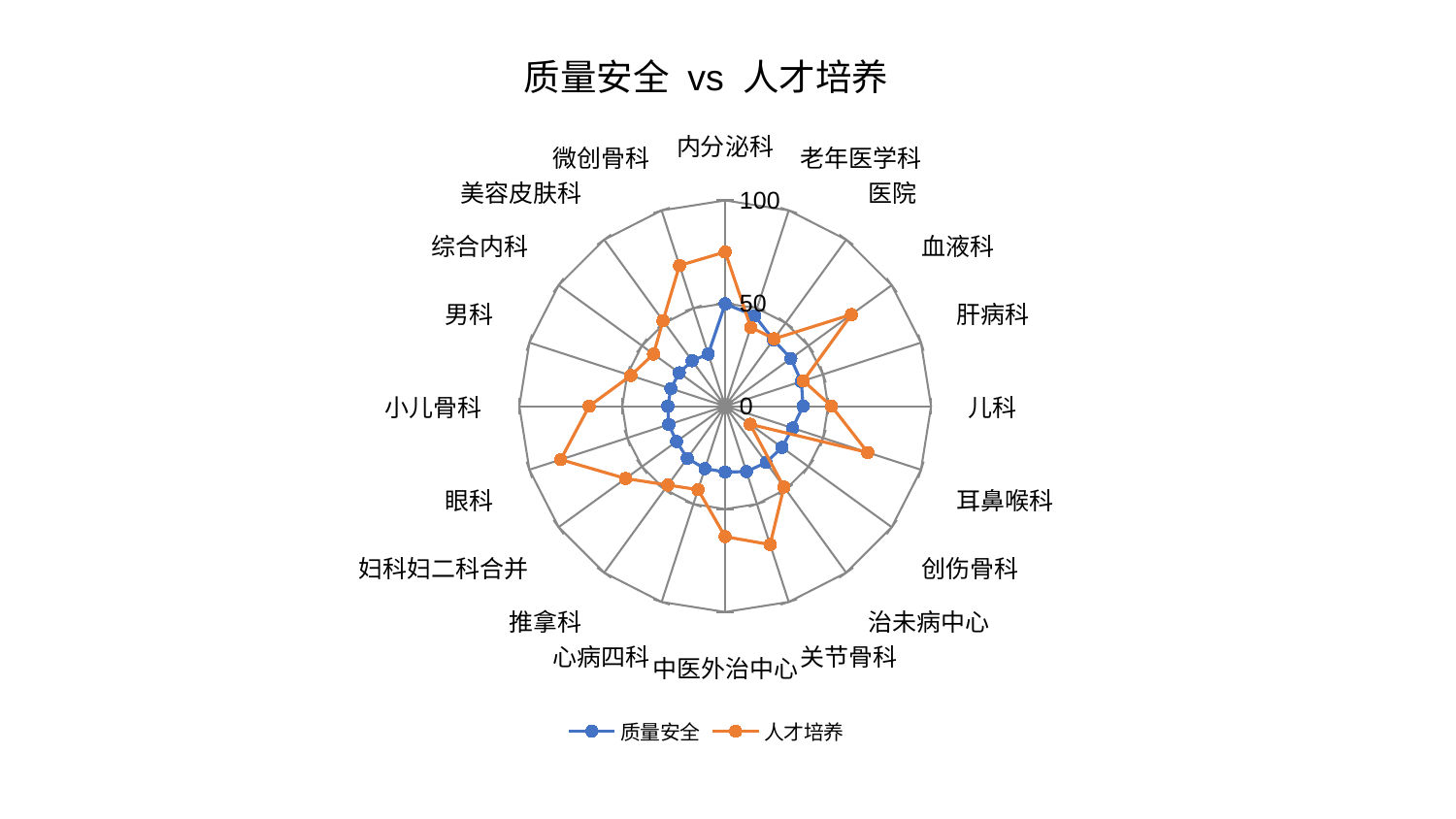

### Chart: 质量安全 vs 人才培养

| Category | 质量安全 | 人才培养 |
|---|---|---|
| 内分泌科 | 49.72041716273863 | 74.93850793633788 |
| 老年医学科 | 46.25811438047194 | 40.28602353982554 |
| 医院 | 39.85199954594994 | 40.49619041193395 |
| 血液科 | 39.4473834037763 | 75.77053393959201 |
| 肝病科 | 38.88668829670473 | 39.919798395953514 |
| 儿科 | 37.83761025009092 | 51.68279408061841 |
| 耳鼻喉科 | 34.407780911228 | 72.80966771557564 |
| 创伤骨科 | 34.09574102432743 | 14.979413472511396 |
| 治未病中心 | 33.83106580109044 | 48.56405290227843 |
| 关节骨科 | 33.45390866332135 | 70.7080850629943 |
| 中医外治中心 | 32.005092831329705 | 63.39517606598303 |
| 心病四科 | 31.879347633566244 | 42.66287910963762 |
| 推拿科 | 31.318031828364877 | 47.36705714841284 |
| 妇科妇二科合并 | 29.200351012505593 | 59.780256722777644 |
| 眼科 | 28.842496210808825 | 83.99334051056019 |
| 小儿骨科 | 27.882708806858897 | 66.079943223288 |
| 男科 | 27.728872812981507 | 48.20899879386823 |
| 综合内科 | 27.607800597418343 | 43.0800267562648 |
| 美容皮肤科 | 27.29776907779812 | 51.38489629805874 |
| 微创骨科 | 26.665360527104376 | 71.86595681410869 |
12